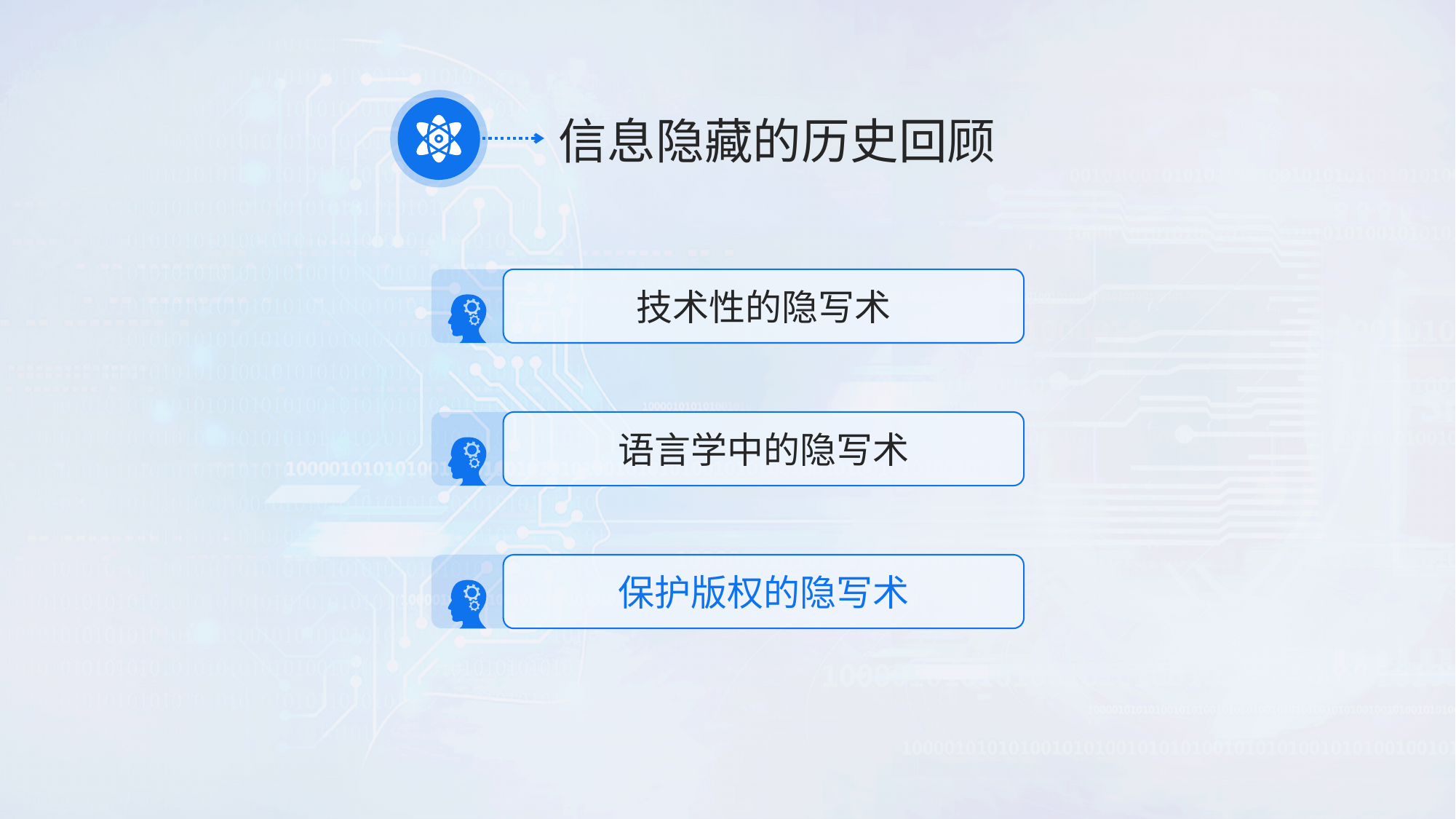

信息隐藏的历史回顾

技术性的隐写术

语言学中的隐写术

保护版权的隐写术